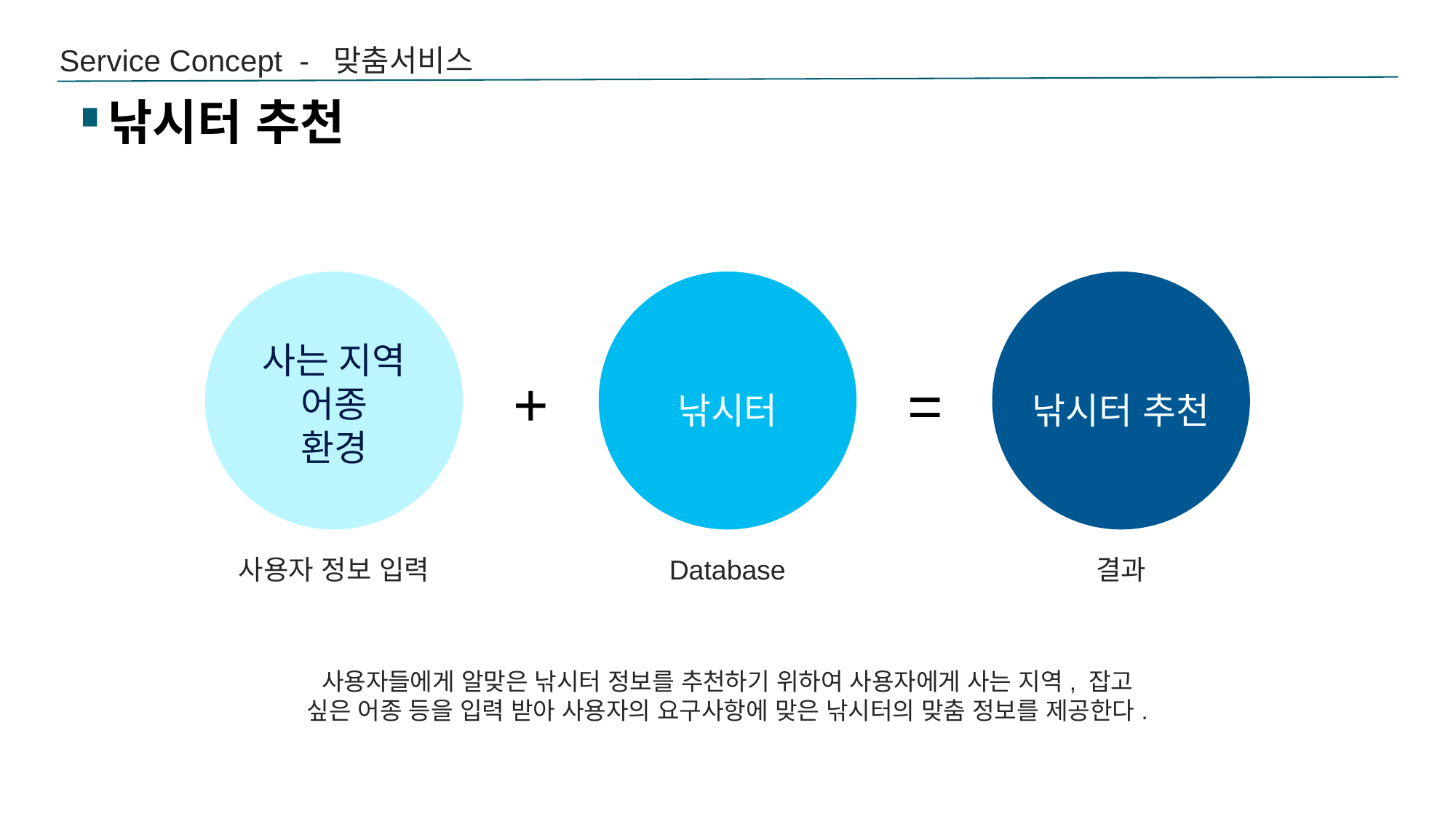

Service Concept  -  맞춤서비스
낚시터 추천

사는 지역
어종
환경

낚시터 추천
사용자 정보 입력
결과

낚시터
+
=
Database
사용자들에게 알맞은 낚시터 정보를 추천하기 위하여 사용자에게 사는 지역, 잡고 싶은 어종 등을 입력 받아 사용자의 요구사항에 맞은 낚시터의 맞춤 정보를 제공한다.